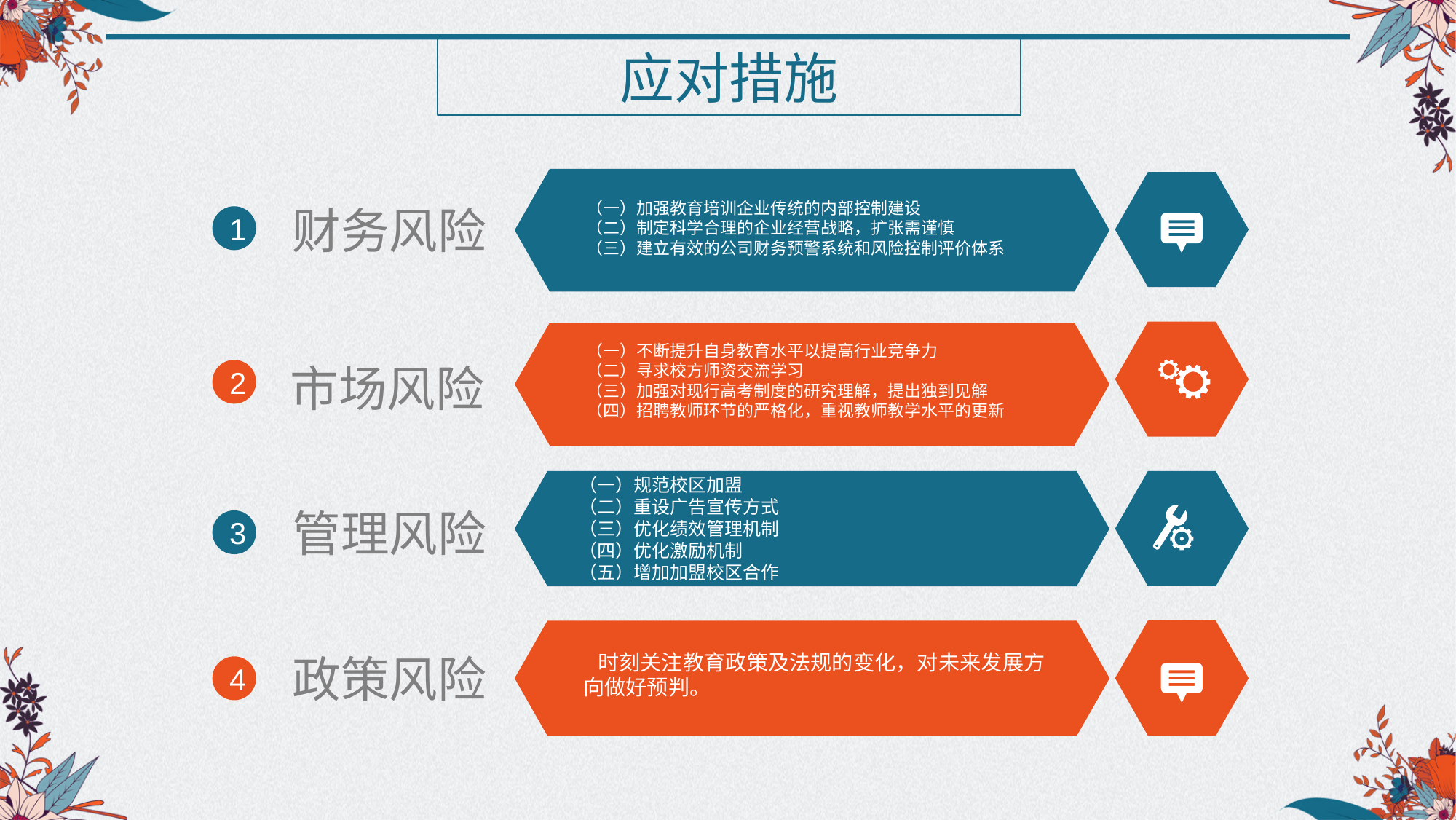

应对措施

（一）加强教育培训企业传统的内部控制建设
（二）制定科学合理的企业经营战略，扩张需谨慎
（三）建立有效的公司财务预警系统和风险控制评价体系

财务风险
1

（一）不断提升自身教育水平以提高行业竞争力
（二）寻求校方师资交流学习
（三）加强对现行高考制度的研究理解，提出独到见解
（四）招聘教师环节的严格化，重视教师教学水平的更新
市场风险

2
（一）规范校区加盟
（二）重设广告宣传方式
（三）优化绩效管理机制
（四）优化激励机制
（五）增加加盟校区合作

管理风险

3

政策风险
  时刻关注教育政策及法规的变化，对未来发展方向做好预判。
4